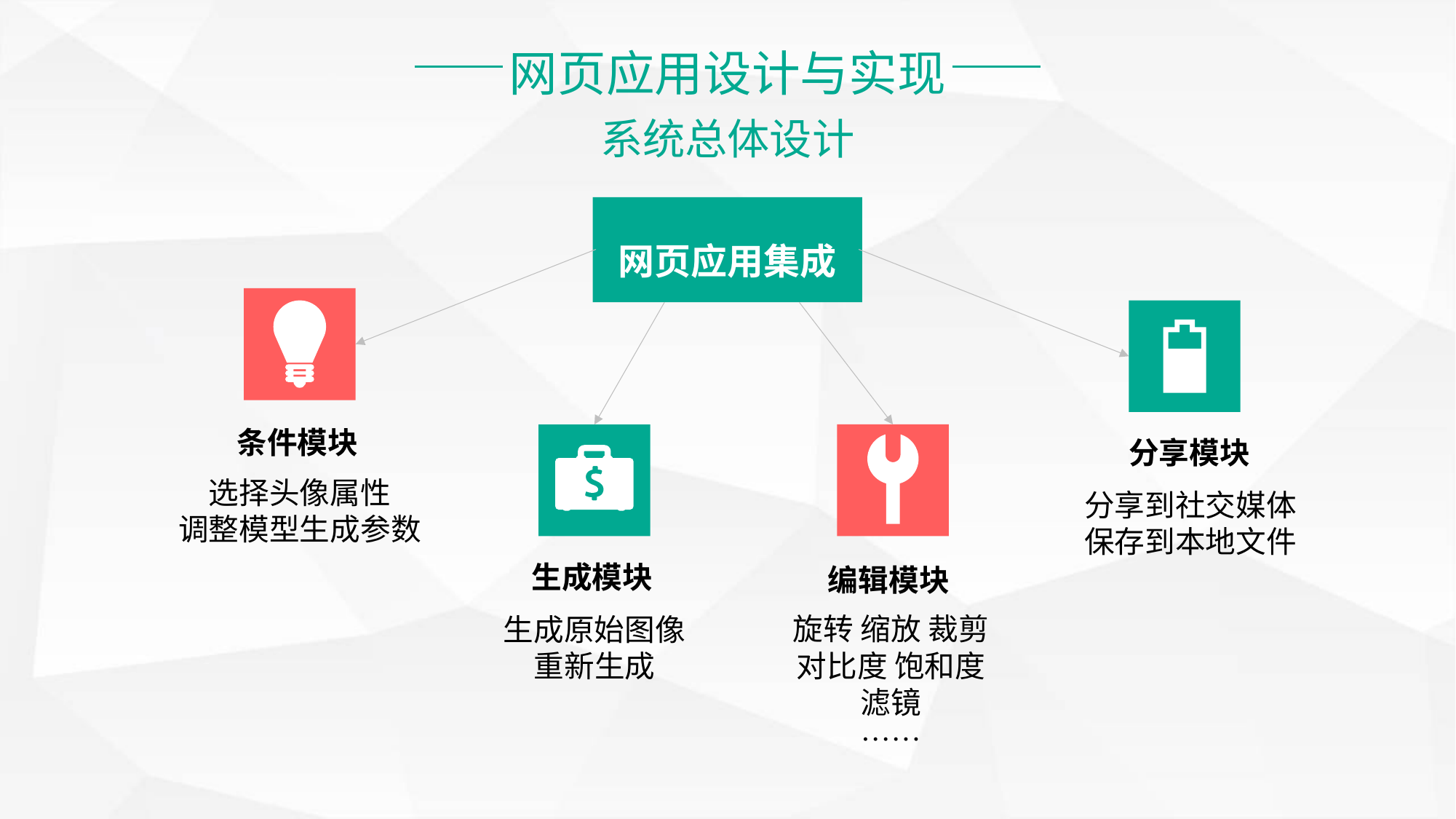

网页应用设计与实现
系统总体设计

网页应用集成

条件模块
分享模块

选择头像属性
调整模型生成参数
分享到社交媒体
保存到本地文件
生成模块
编辑模块
旋转 缩放 裁剪
对比度 饱和度
滤镜
······
生成原始图像
重新生成